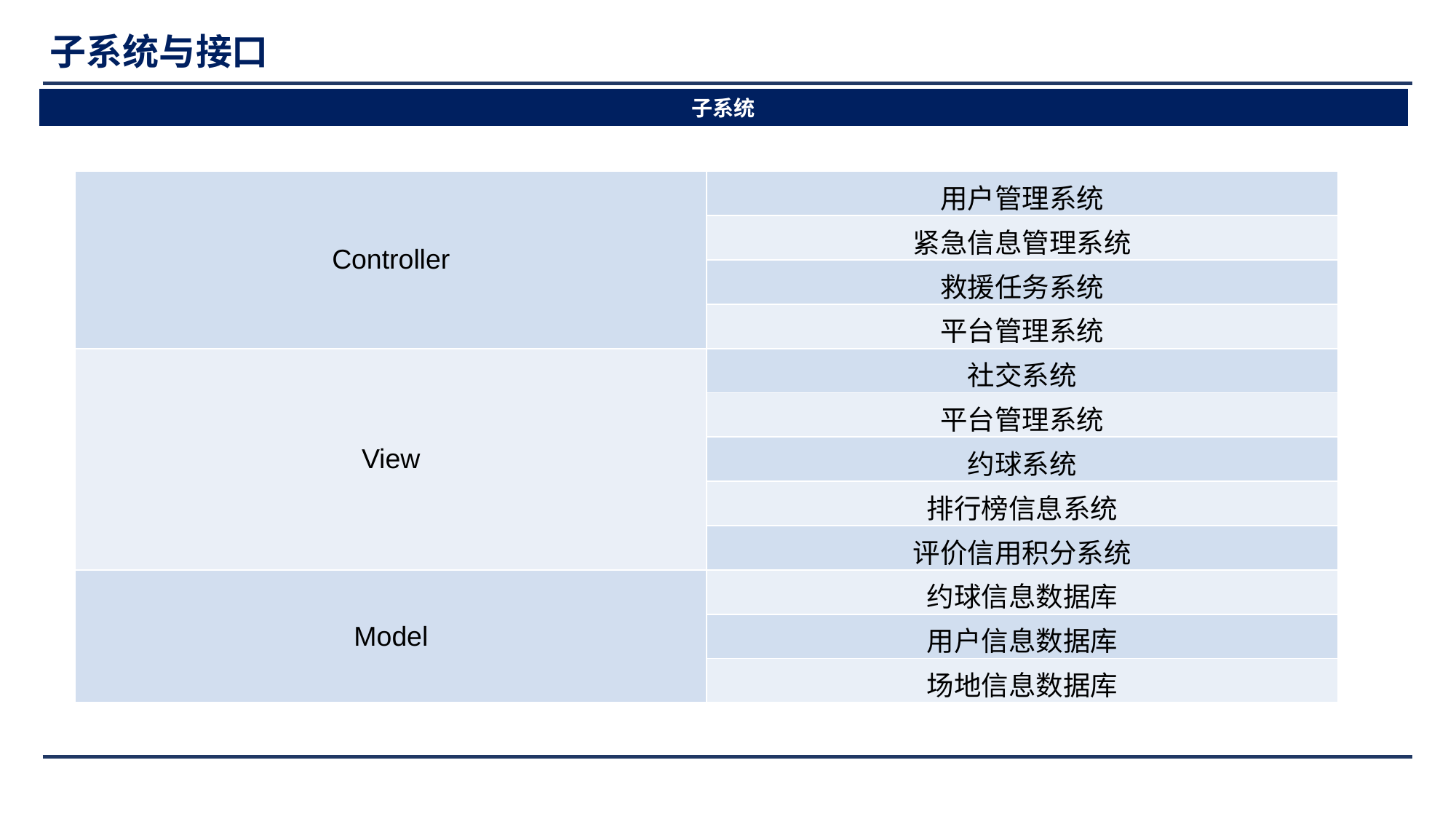

子系统与接口
子系统
| Controller | 用户管理系统 |
| --- | --- |
|  | 紧急信息管理系统 |
|  | 救援任务系统 |
|  | 平台管理系统 |
| View | 社交系统 |
|  | 平台管理系统 |
|  | 约球系统 |
|  | 排行榜信息系统 |
|  | 评价信用积分系统 |
| Model | 约球信息数据库 |
|  | 用户信息数据库 |
|  | 场地信息数据库 |